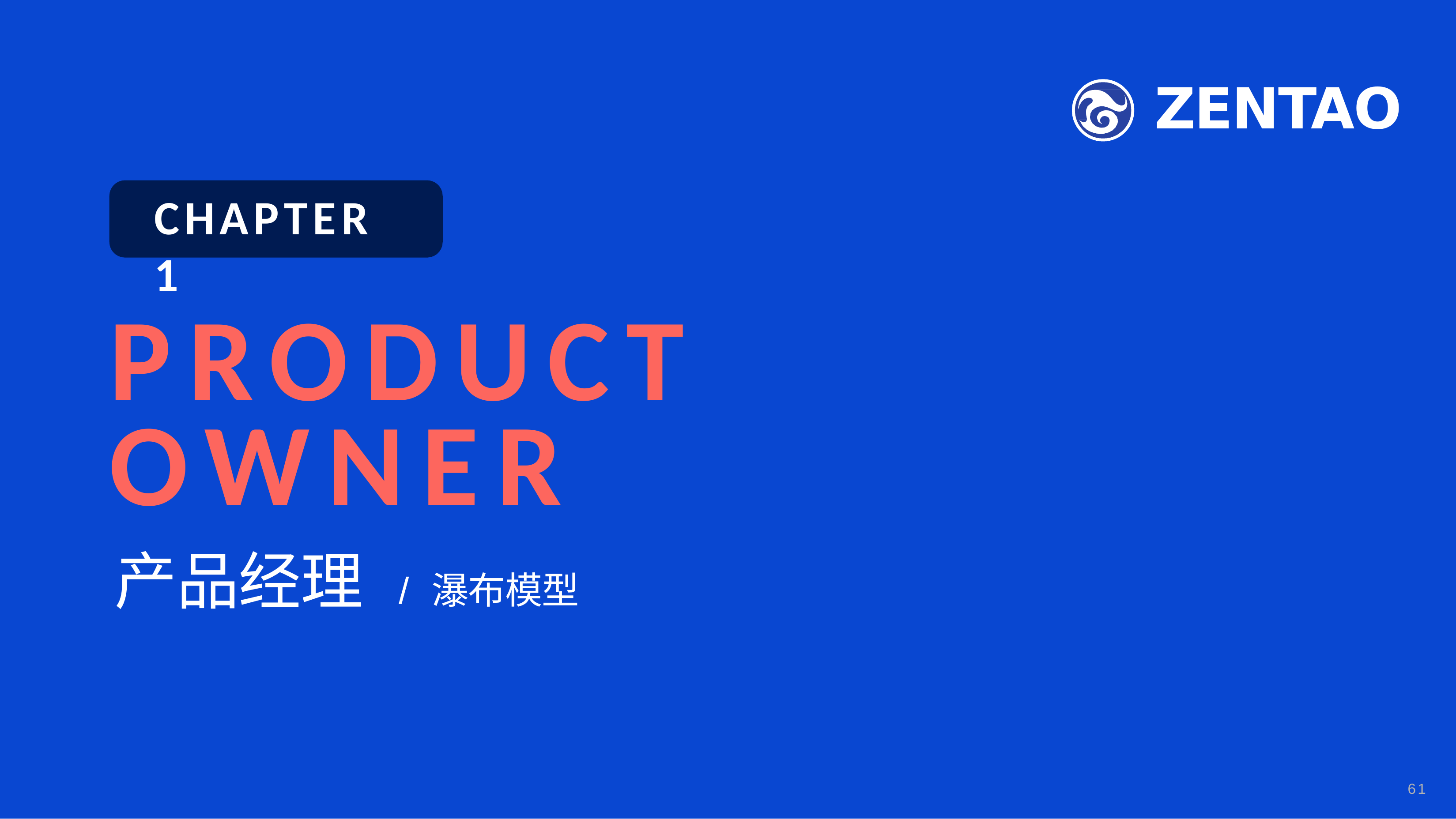

ZENTAO

CHAPTER 1
# PRODUCT OWNER
产品经理
/	瀑布模型
61